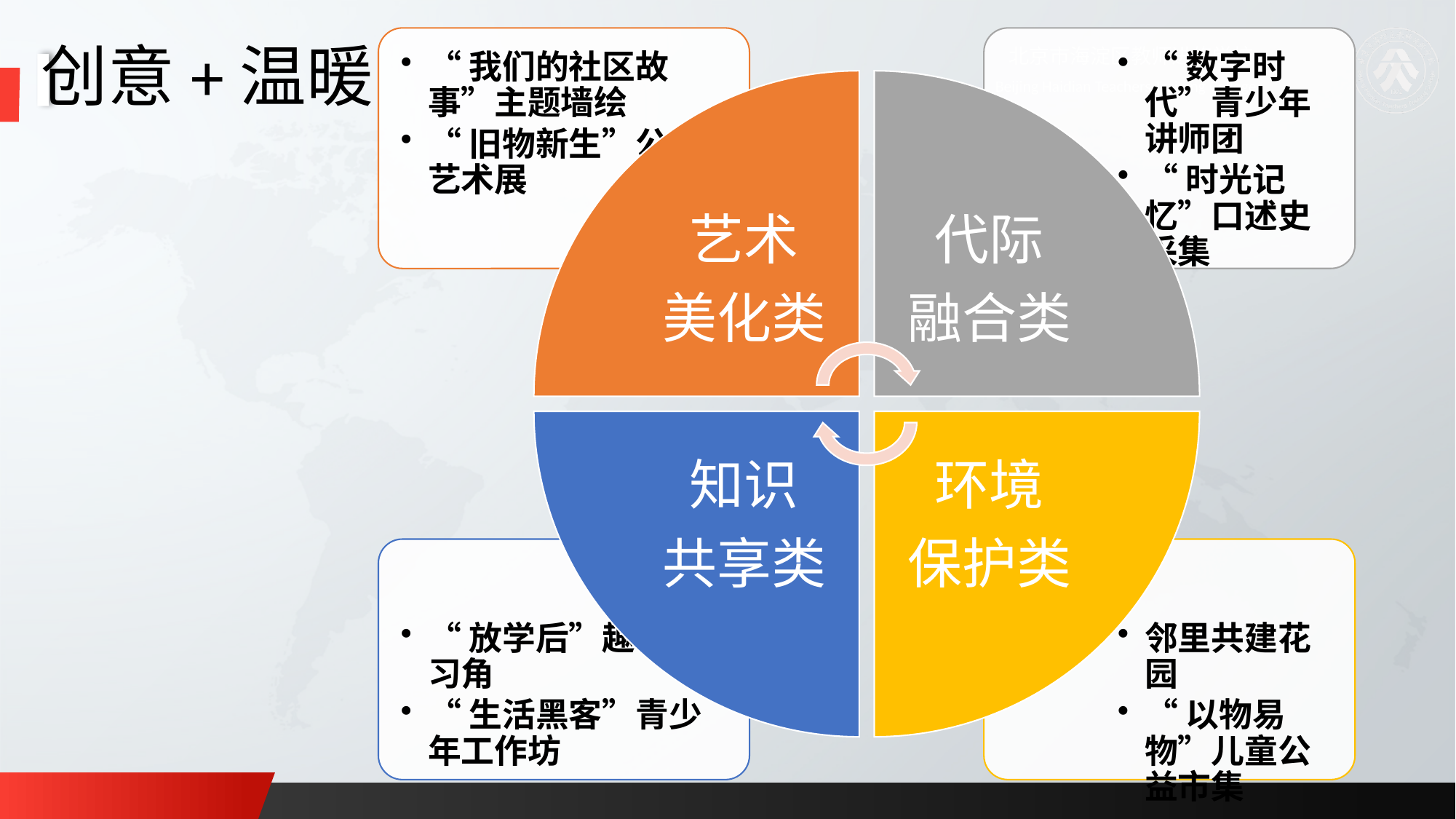

# 创意+温暖
邻里共建花园
“以物易物”儿童公益市集
“放学后”趣味学习角
“生活黑客”青少年工作坊
“数字时代”青少年讲师团
“时光记忆”口述史采集
“我们的社区故事”主题墙绘
“旧物新生”公共艺术展

艺术
美化类
代际
融合类
环境
保护类
知识
共享类